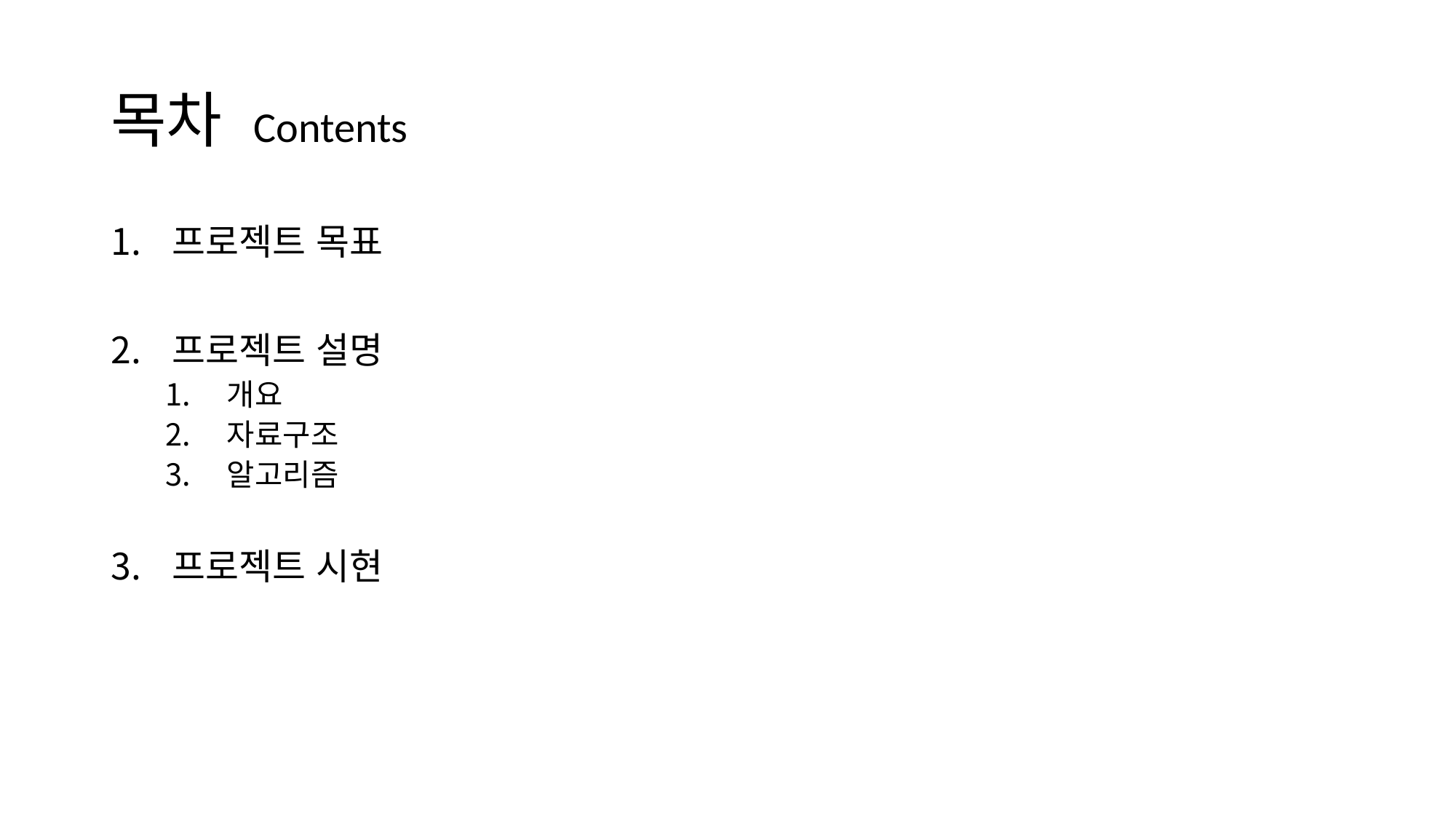

# 목차 Contents
프로젝트 목표

프로젝트 설명
개요
자료구조
알고리즘

프로젝트 시현